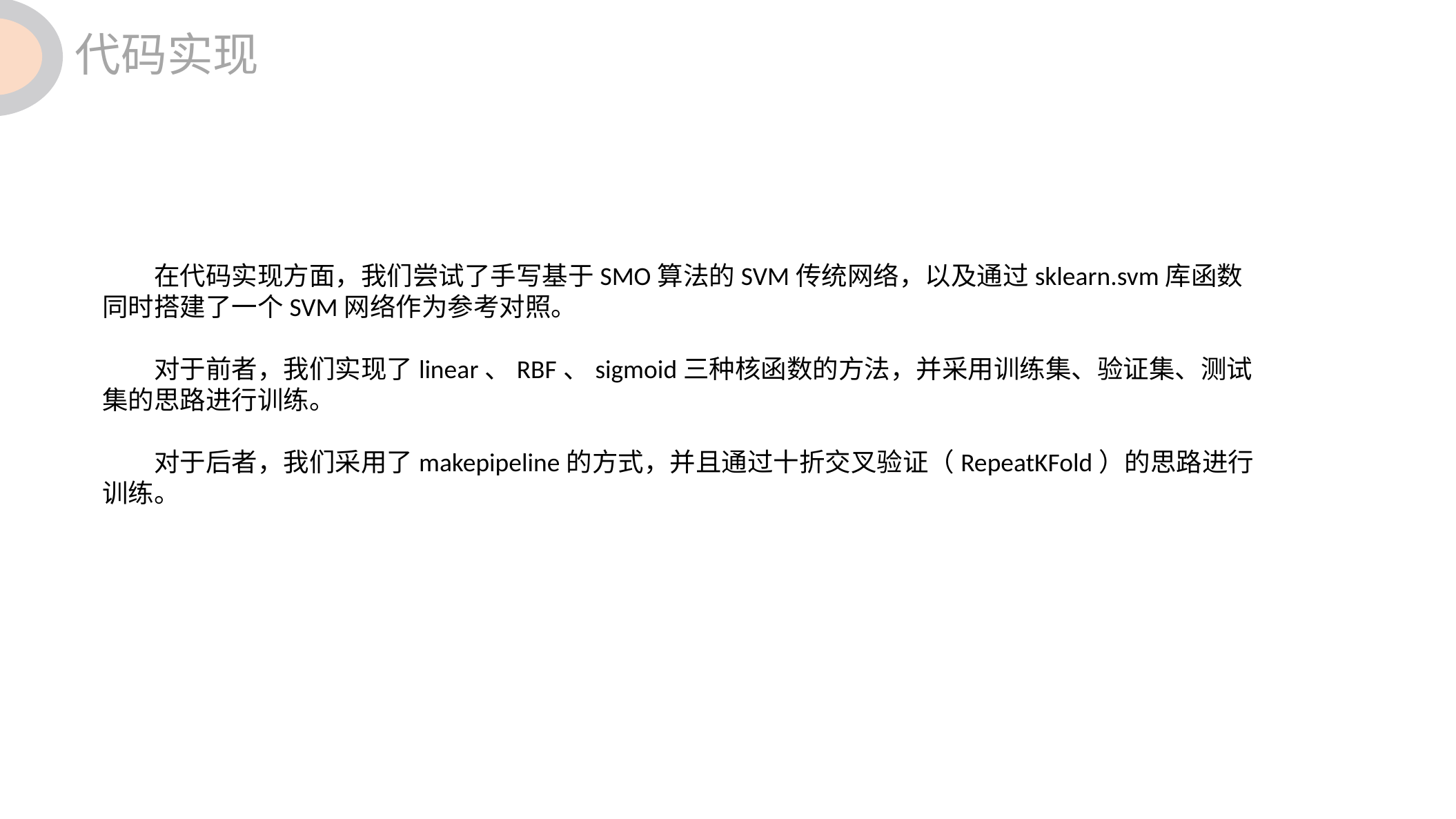

代码实现

在代码实现方面，我们尝试了手写基于SMO算法的SVM传统网络，以及通过sklearn.svm库函数同时搭建了一个SVM网络作为参考对照。

对于前者，我们实现了linear、RBF、sigmoid三种核函数的方法，并采用训练集、验证集、测试集的思路进行训练。

对于后者，我们采用了makepipeline的方式，并且通过十折交叉验证（RepeatKFold）的思路进行训练。